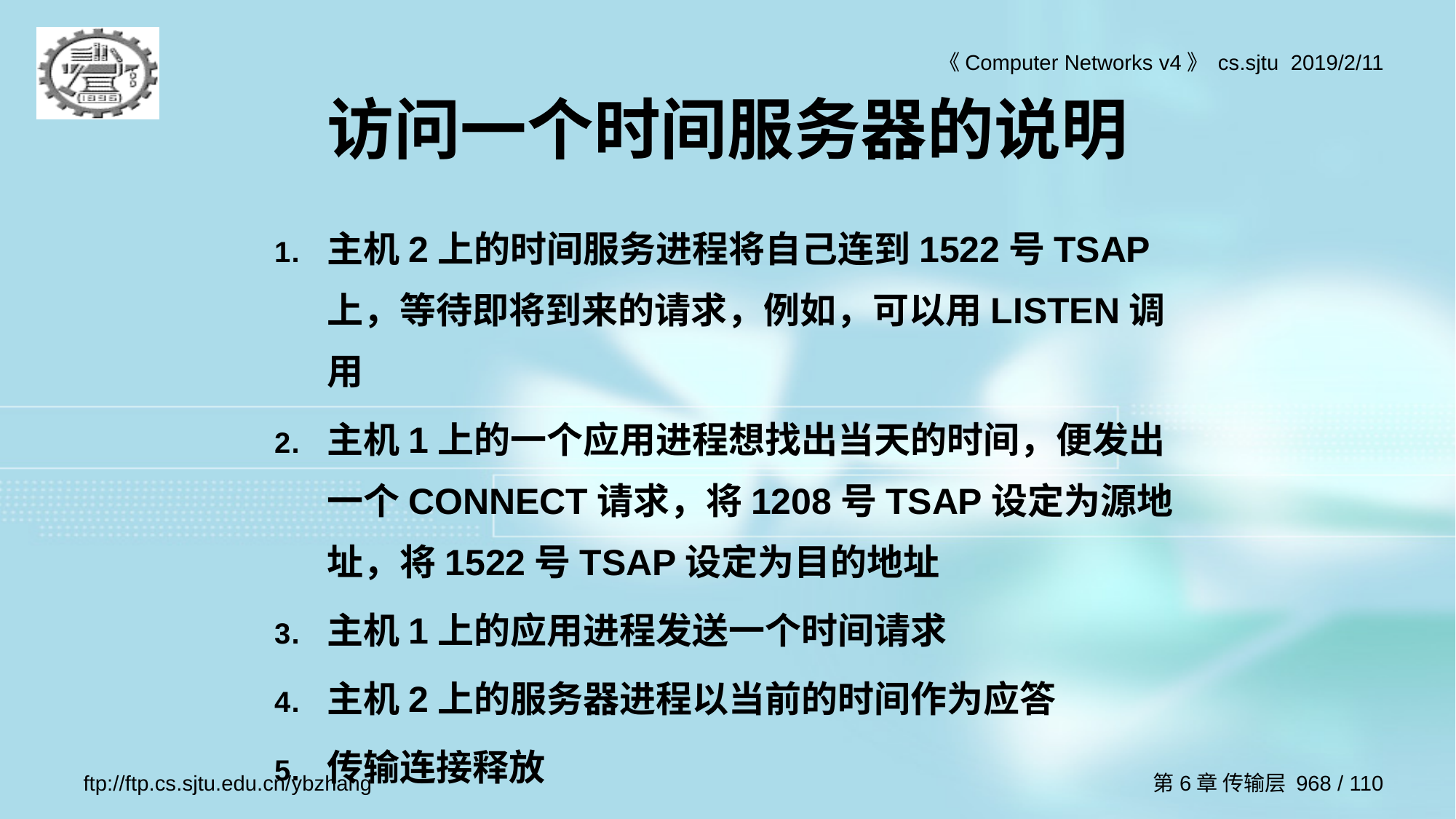

# 访问一个时间服务器的说明
主机2上的时间服务进程将自己连到1522号TSAP上，等待即将到来的请求，例如，可以用LISTEN调用
主机1上的一个应用进程想找出当天的时间，便发出一个CONNECT请求，将1208号TSAP设定为源地址，将1522号TSAP设定为目的地址
主机1上的应用进程发送一个时间请求
主机2上的服务器进程以当前的时间作为应答
传输连接释放